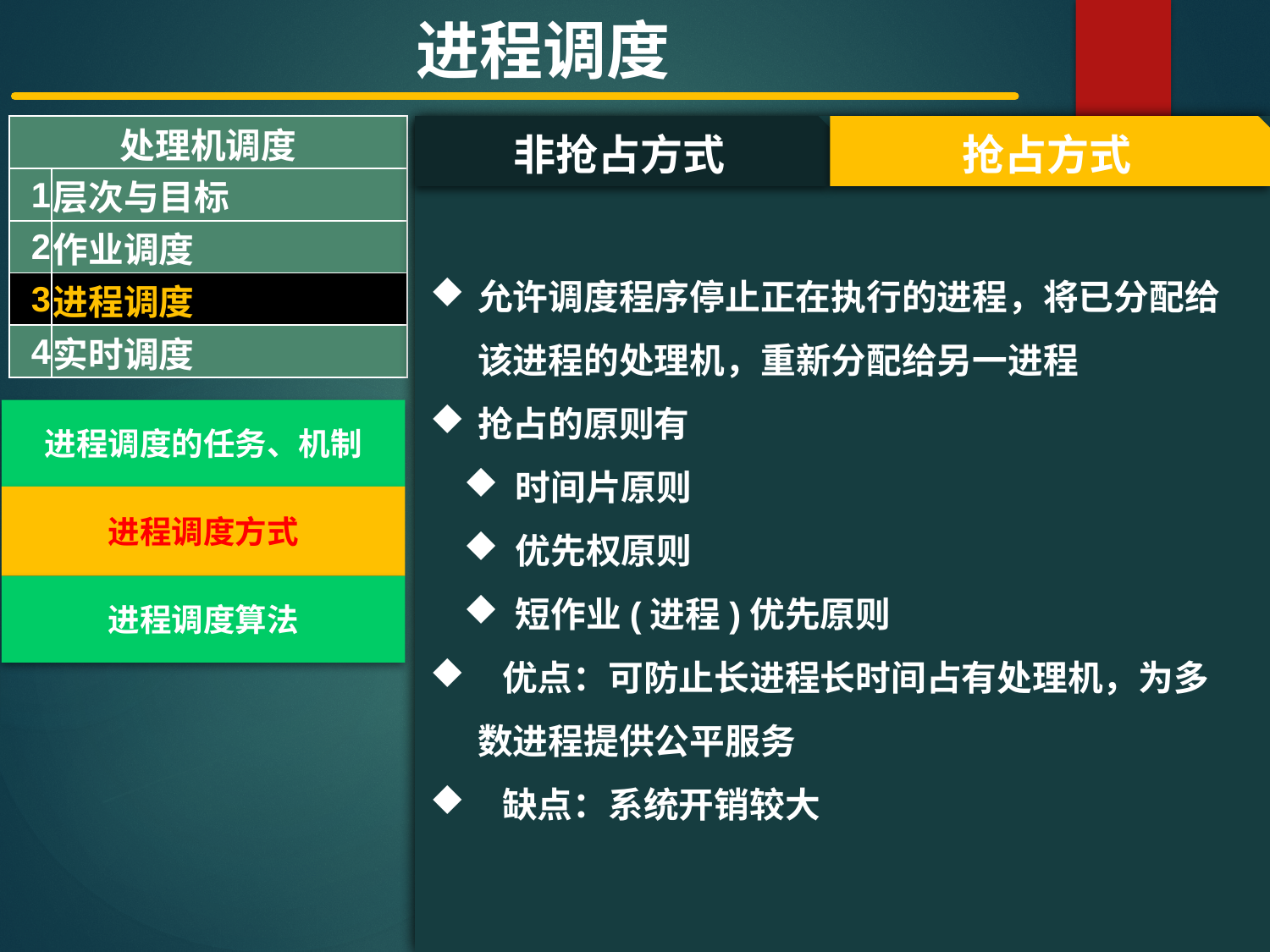

进程调度
| 处理机调度 |  |
| --- | --- |
| 1 | 层次与目标 |
| 2 | 作业调度 |
| 3 | 进程调度 |
| 4 | 实时调度 |
#
非抢占方式
抢占方式
允许调度程序停止正在执行的进程，将已分配给该进程的处理机，重新分配给另一进程
抢占的原则有
 时间片原则
 优先权原则
 短作业(进程)优先原则
  优点：可防止长进程长时间占有处理机，为多数进程提供公平服务
  缺点：系统开销较大
进程调度的任务、机制
进程调度方式
进程调度算法